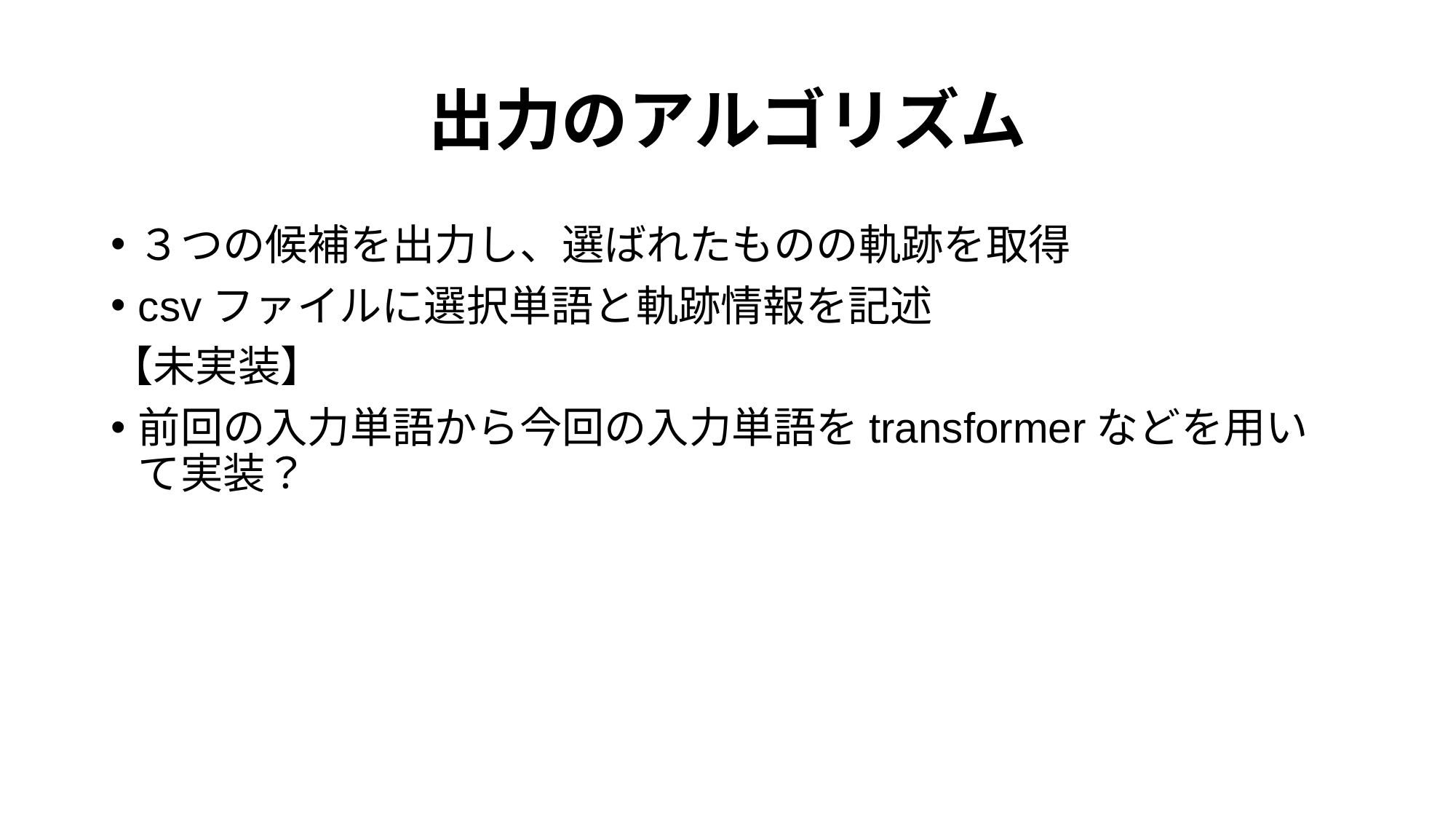

# 出力のアルゴリズム
３つの候補を出力し、選ばれたものの軌跡を取得
csvファイルに選択単語と軌跡情報を記述
【未実装】
前回の入力単語から今回の入力単語をtransformerなどを用いて実装？